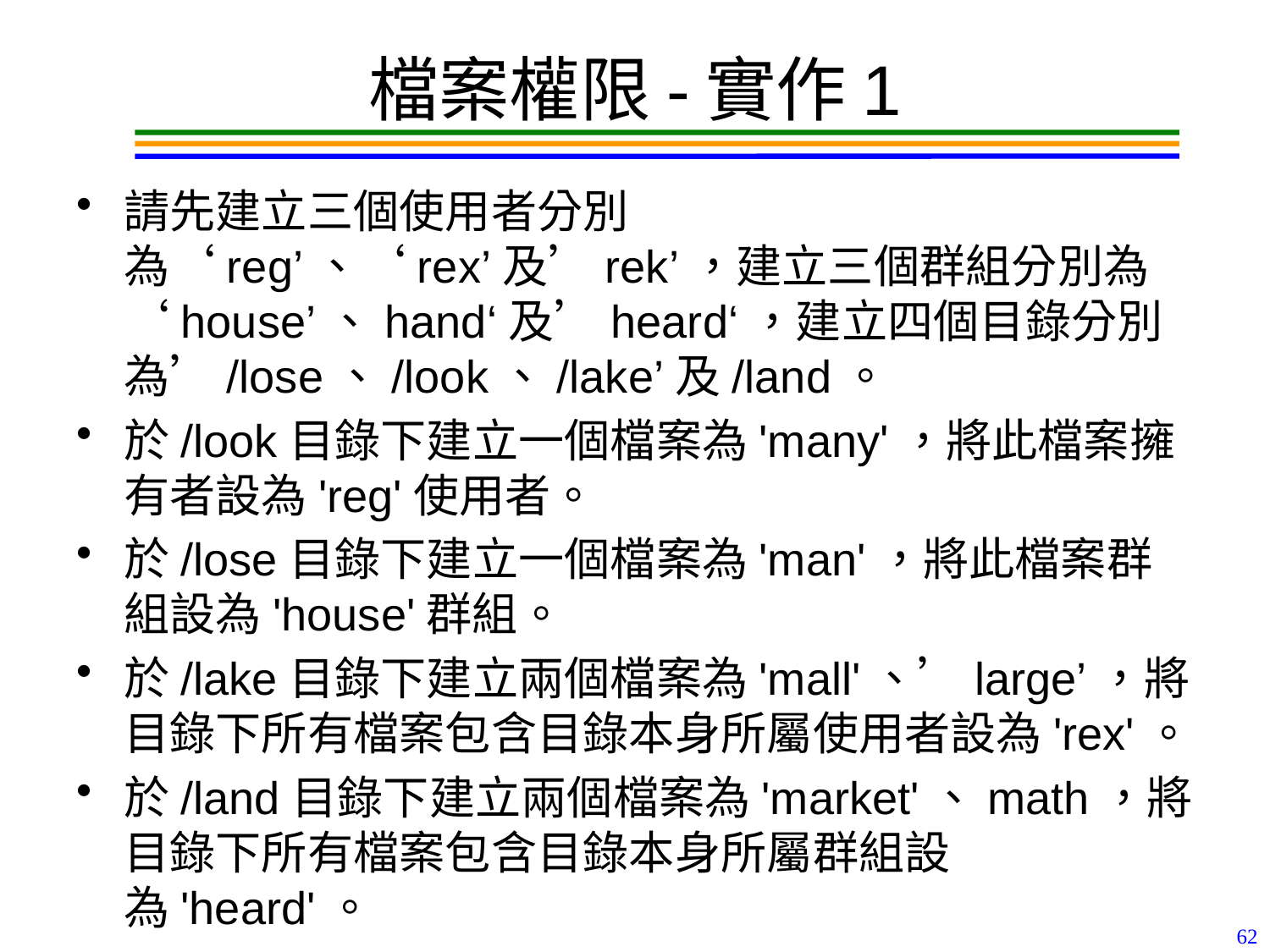

# 檔案權限-實作1
請先建立三個使用者分別為‘reg’、‘rex’及’rek’，建立三個群組分別為‘house’、hand‘及’heard‘，建立四個目錄分別為’/lose、/look、/lake’及/land。
於/look目錄下建立一個檔案為'many'，將此檔案擁有者設為'reg'使用者。
於/lose目錄下建立一個檔案為'man'，將此檔案群組設為'house'群組。
於/lake目錄下建立兩個檔案為'mall'、’large’，將目錄下所有檔案包含目錄本身所屬使用者設為'rex'。
於/land目錄下建立兩個檔案為'market'、math，將目錄下所有檔案包含目錄本身所屬群組設為'heard'。

62